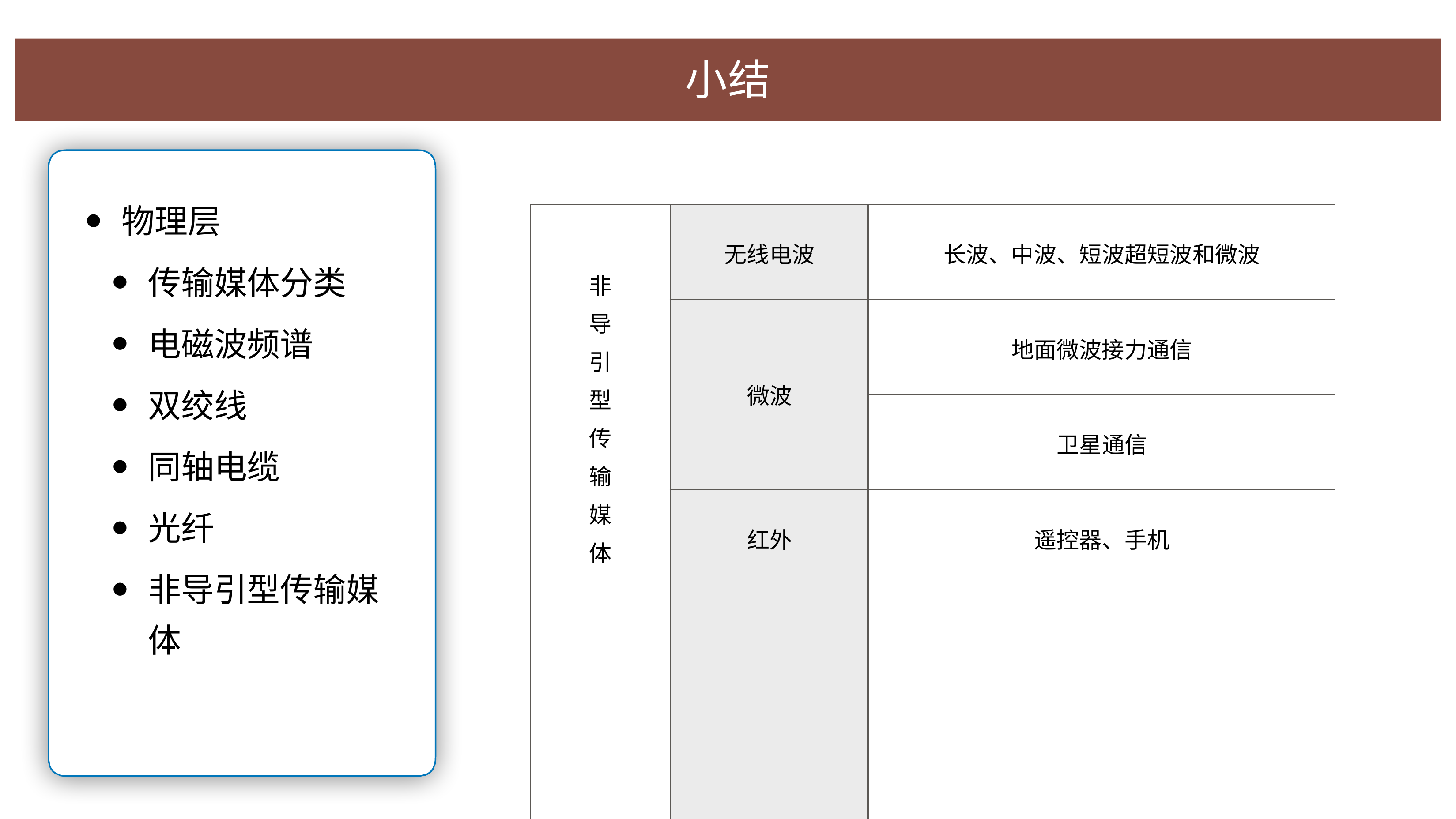

⼩结

物理层
传输媒体分类
电磁波频谱
双绞线
同轴电缆
光纤
⾮导引型传输媒 体
| ⾮ 导 引 型 传 输 媒 体 | ⽆线电波 | ⻓波、中波、短波超短波和微波 |
| --- | --- | --- |
|  | 微波 | 地⾯微波接⼒通信 |
|  |  | 卫星通信 |
|  | 红外 | 遥控器、⼿机 |